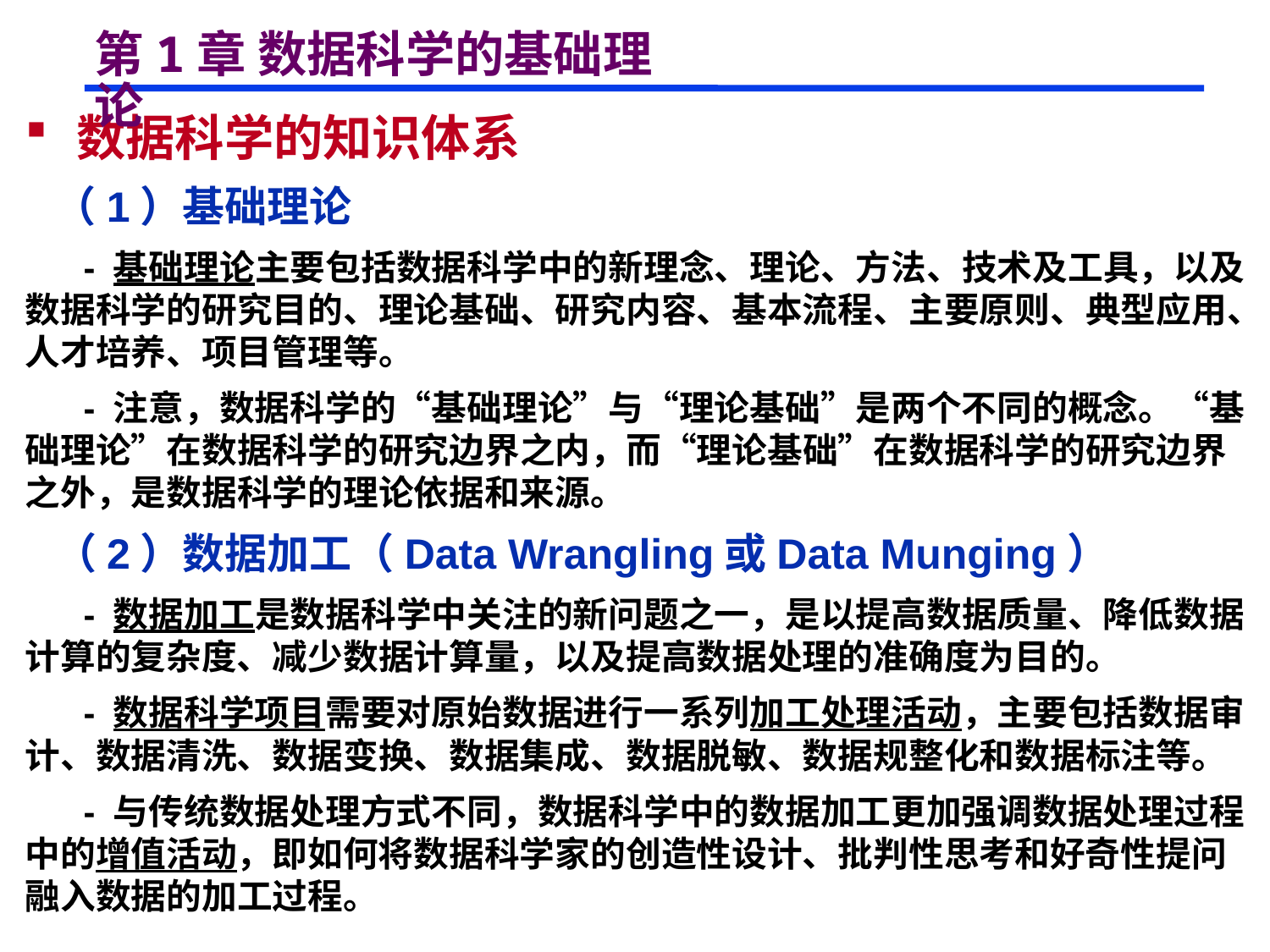

# 第1章 数据科学的基础理论
 数据科学的知识体系
  （1）基础理论
      - 基础理论主要包括数据科学中的新理念、理论、方法、技术及工具，以及数据科学的研究目的、理论基础、研究内容、基本流程、主要原则、典型应用、人才培养、项目管理等。
      - 注意，数据科学的“基础理论”与“理论基础”是两个不同的概念。“基础理论”在数据科学的研究边界之内，而“理论基础”在数据科学的研究边界之外，是数据科学的理论依据和来源。
  （2）数据加工（Data Wrangling或Data Munging）
      - 数据加工是数据科学中关注的新问题之一，是以提高数据质量、降低数据计算的复杂度、减少数据计算量，以及提高数据处理的准确度为目的。
      - 数据科学项目需要对原始数据进行一系列加工处理活动，主要包括数据审计、数据清洗、数据变换、数据集成、数据脱敏、数据规整化和数据标注等。
      - 与传统数据处理方式不同，数据科学中的数据加工更加强调数据处理过程中的增值活动，即如何将数据科学家的创造性设计、批判性思考和好奇性提问融入数据的加工过程。